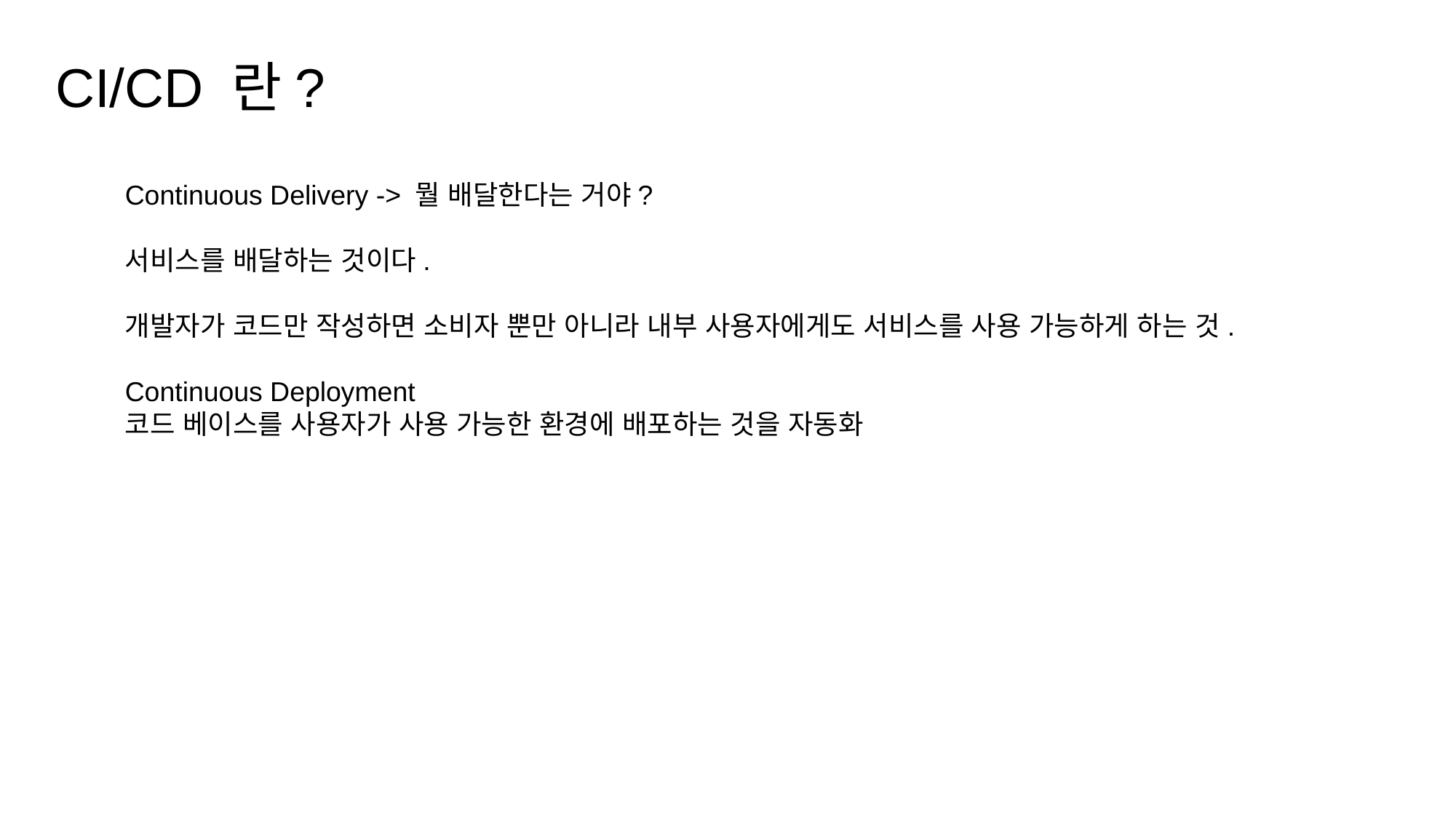

CI/CD 란?
Continuous Delivery -> 뭘 배달한다는 거야?

서비스를 배달하는 것이다.

개발자가 코드만 작성하면 소비자 뿐만 아니라 내부 사용자에게도 서비스를 사용 가능하게 하는 것.

Continuous Deployment
코드 베이스를 사용자가 사용 가능한 환경에 배포하는 것을 자동화